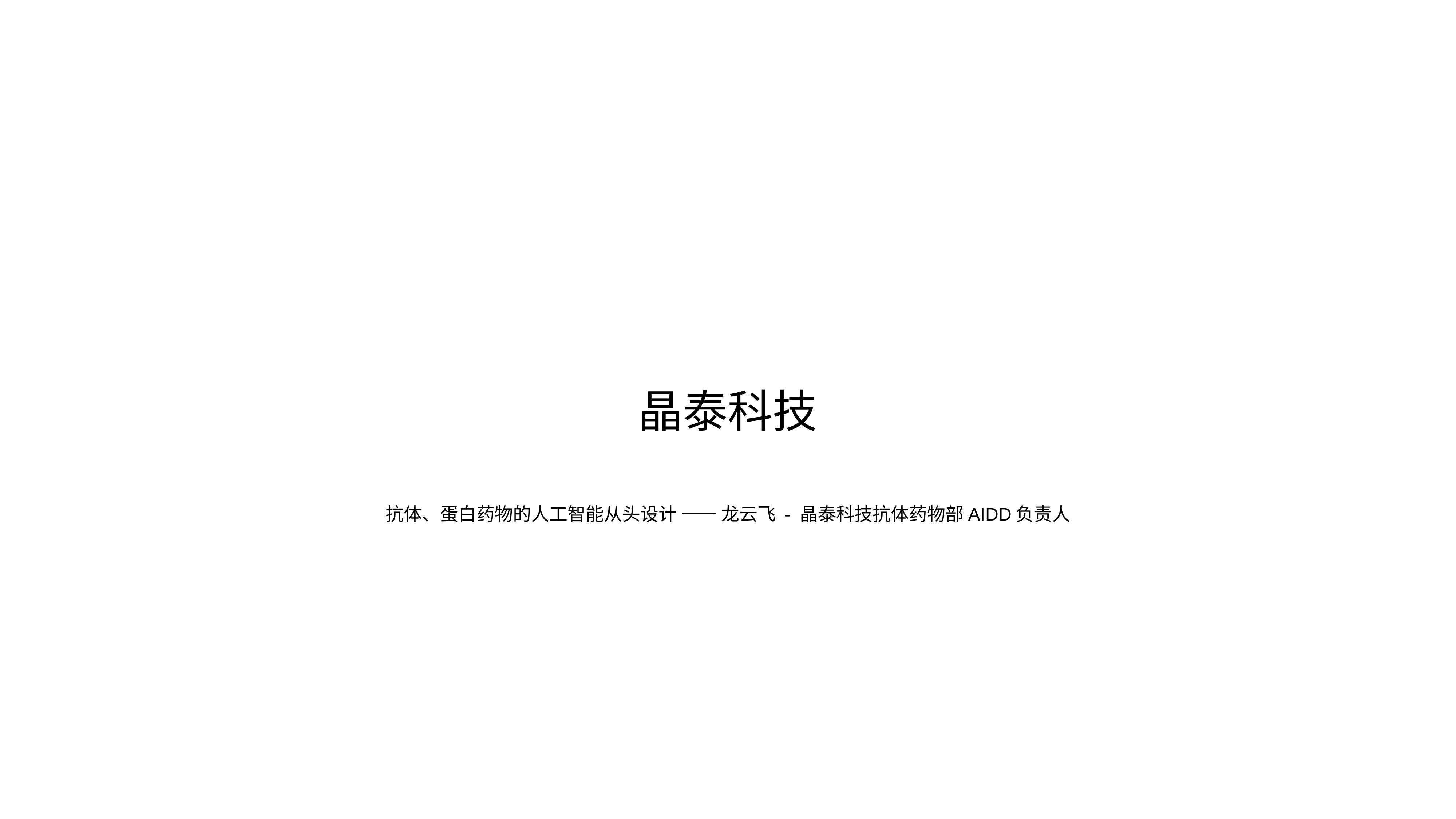

晶泰科技
抗体、蛋白药物的人工智能从头设计 —— 龙云飞 - 晶泰科技抗体药物部AIDD负责人